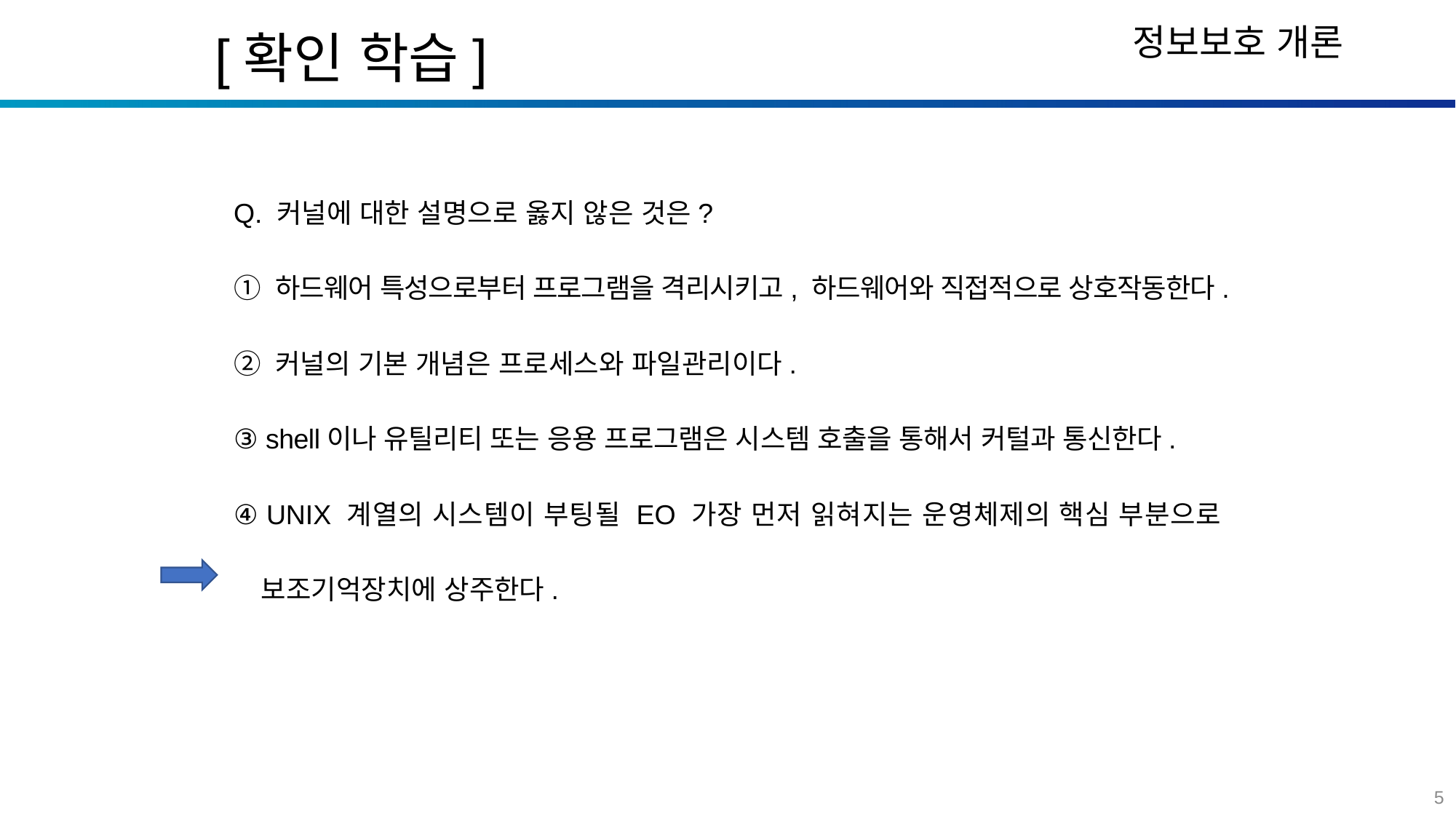

[확인 학습]
Q. 커널에 대한 설명으로 옳지 않은 것은?
① 하드웨어 특성으로부터 프로그램을 격리시키고, 하드웨어와 직접적으로 상호작동한다.
② 커널의 기본 개념은 프로세스와 파일관리이다.
③ shell이나 유틸리티 또는 응용 프로그램은 시스템 호출을 통해서 커털과 통신한다.
④ UNIX 계열의 시스템이 부팅될 EO 가장 먼저 읽혀지는 운영체제의 핵심 부분으로 보조기억장치에 상주한다.

5